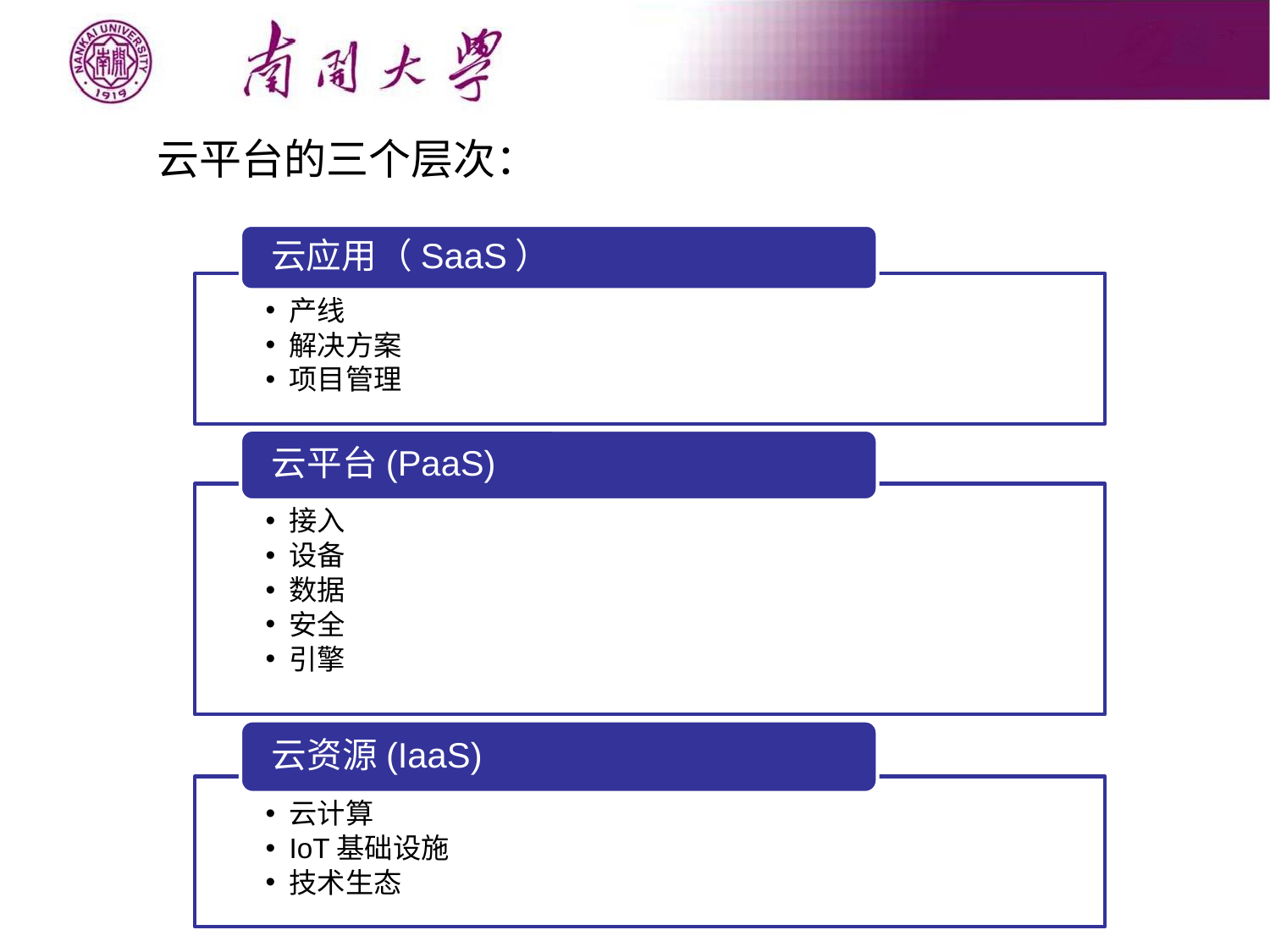

云平台的三个层次：
产线
解决方案
项目管理
云应用（SaaS）
接入
设备
数据
安全
引擎
云平台(PaaS)
云计算
IoT基础设施
技术生态
云资源(IaaS)